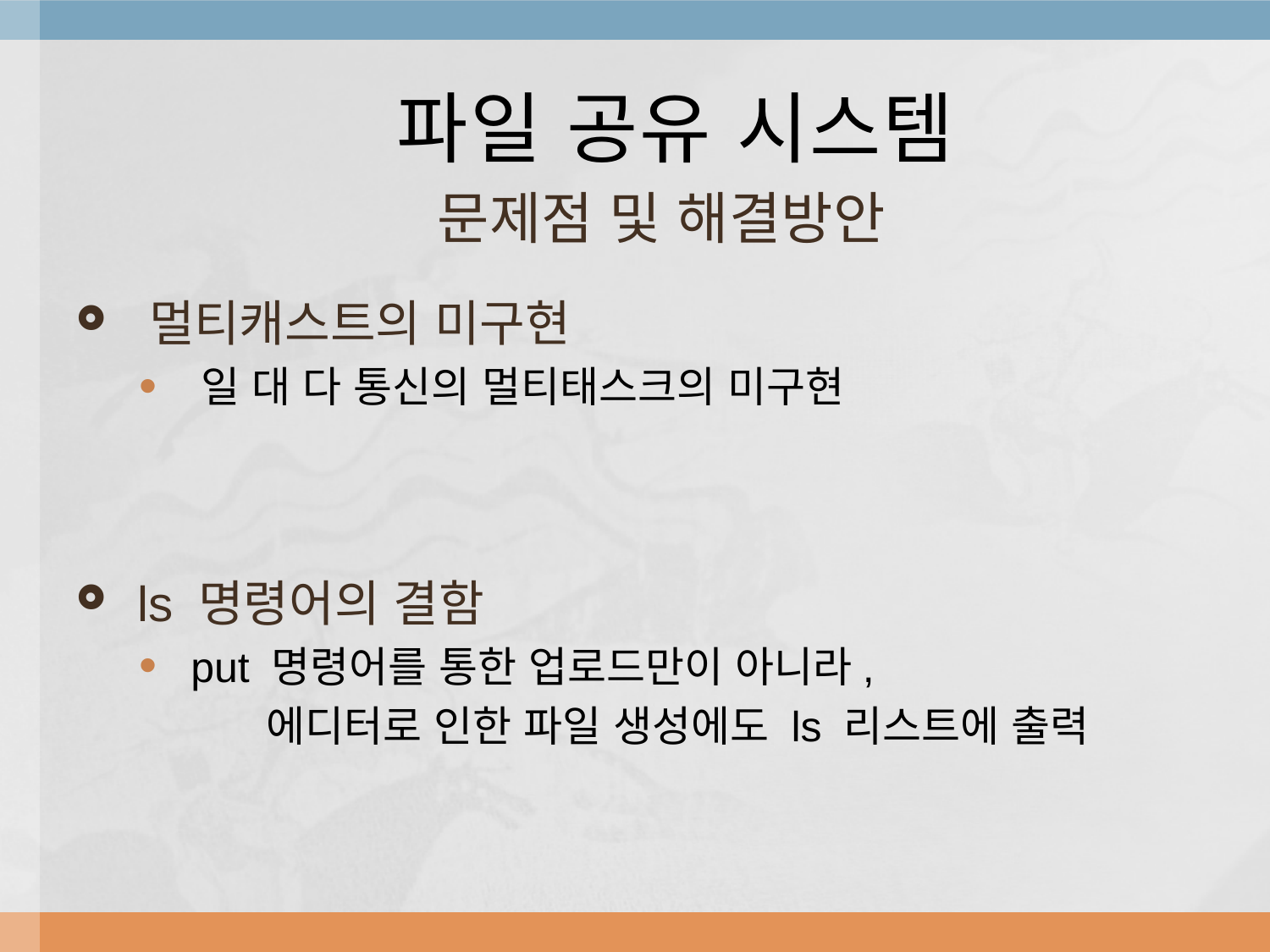

파일 공유 시스템
문제점 및 해결방안
 멀티캐스트의 미구현
 일 대 다 통신의 멀티태스크의 미구현

 ls 명령어의 결함
 put 명령어를 통한 업로드만이 아니라,
	에디터로 인한 파일 생성에도 ls 리스트에 출력